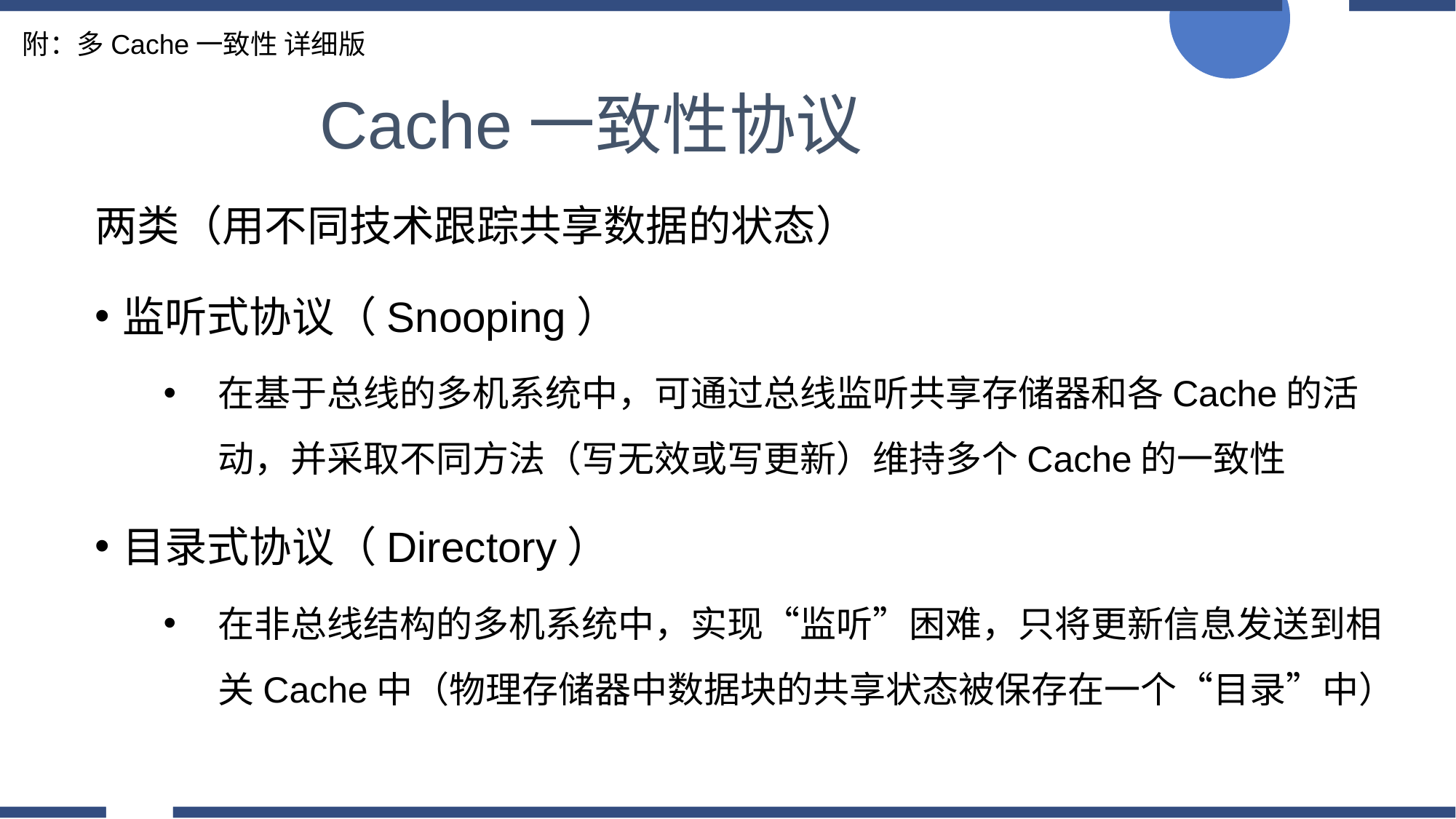

附：多Cache一致性 详细版
Cache一致性协议
两类（用不同技术跟踪共享数据的状态）
监听式协议（Snooping）
在基于总线的多机系统中，可通过总线监听共享存储器和各Cache的活动，并采取不同方法（写无效或写更新）维持多个Cache的一致性
目录式协议（Directory）
在非总线结构的多机系统中，实现“监听”困难，只将更新信息发送到相关Cache中（物理存储器中数据块的共享状态被保存在一个“目录”中）